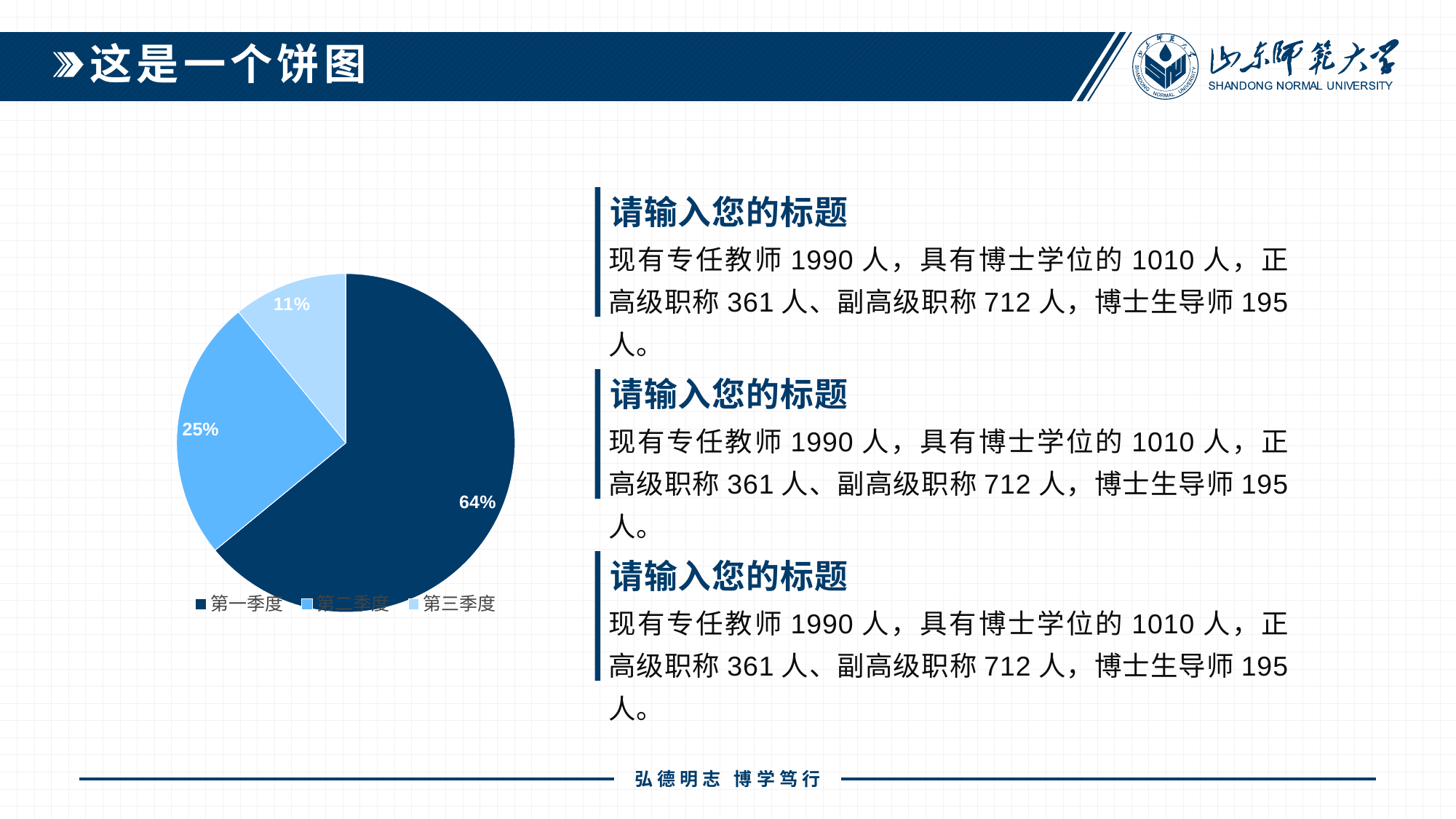

这是一个饼图
请输入您的标题

现有专任教师1990人，具有博士学位的1010人，正高级职称361人、副高级职称712人，博士生导师195人。

### Chart

| Category | 销售额 |
|---|---|
| 第一季度 | 8.2 |
| 第二季度 | 3.2 |
| 第三季度 | 1.4 |
请输入您的标题

现有专任教师1990人，具有博士学位的1010人，正高级职称361人、副高级职称712人，博士生导师195人。
请输入您的标题

现有专任教师1990人，具有博士学位的1010人，正高级职称361人、副高级职称712人，博士生导师195人。